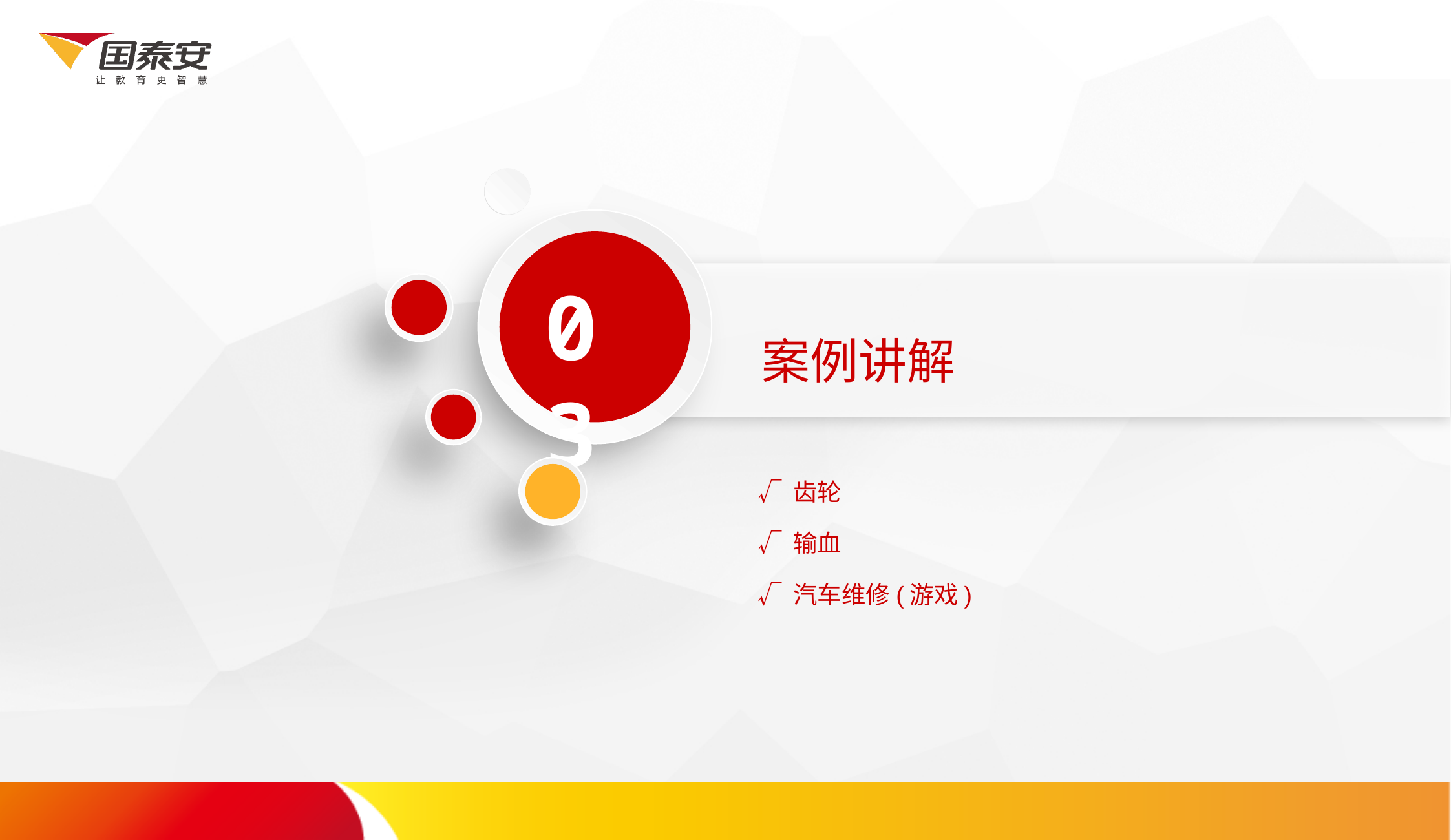

03

案例讲解

√ 齿轮
√ 输血
√ 汽车维修(游戏)